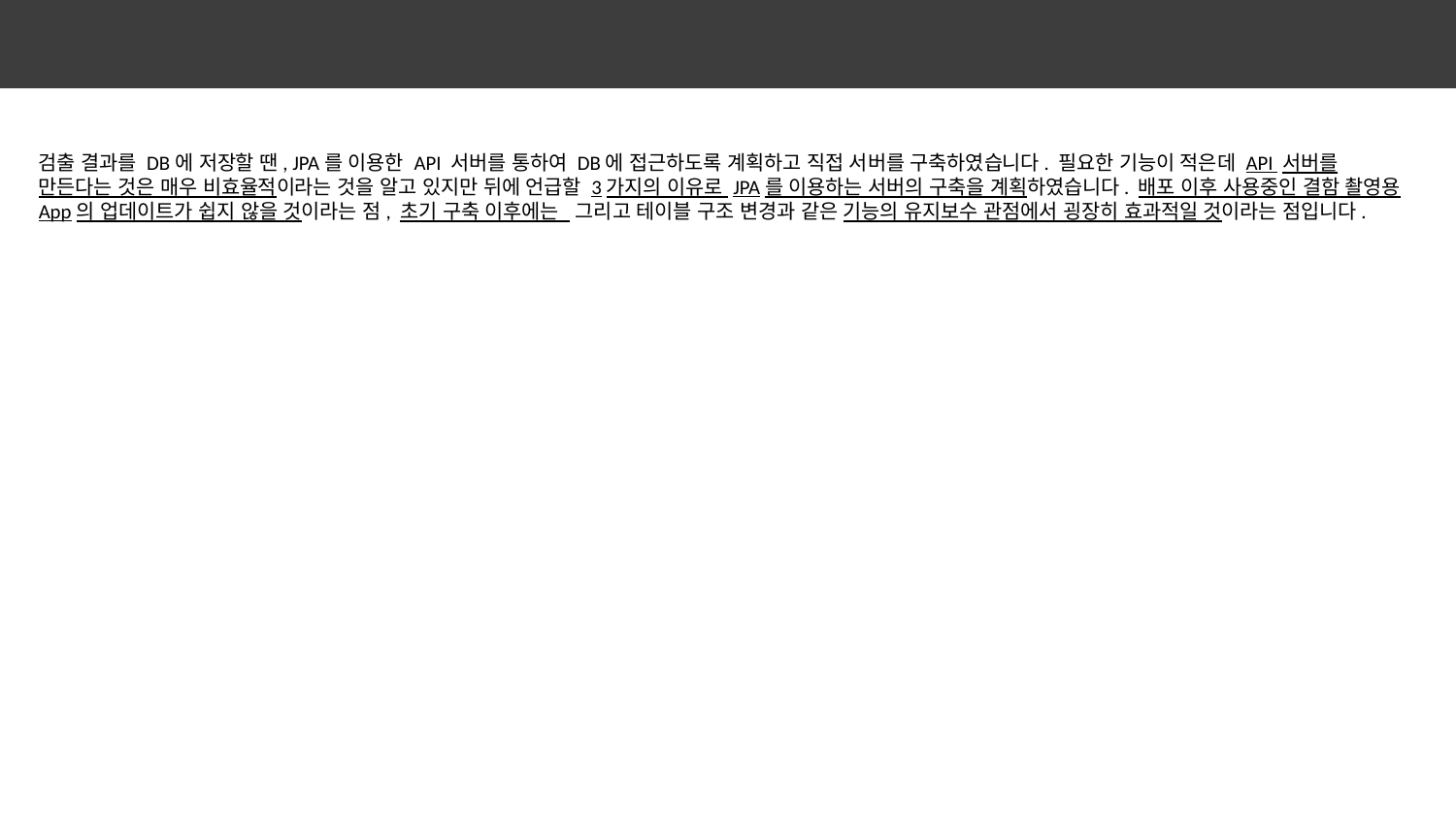

검출 결과를 DB에 저장할 땐, JPA를 이용한 API 서버를 통하여 DB에 접근하도록 계획하고 직접 서버를 구축하였습니다. 필요한 기능이 적은데 API 서버를 만든다는 것은 매우 비효율적이라는 것을 알고 있지만 뒤에 언급할 3가지의 이유로 JPA를 이용하는 서버의 구축을 계획하였습니다. 배포 이후 사용중인 결함 촬영용 App의 업데이트가 쉽지 않을 것이라는 점, 초기 구축 이후에는   그리고 테이블 구조 변경과 같은 기능의 유지보수 관점에서 굉장히 효과적일 것이라는 점입니다.